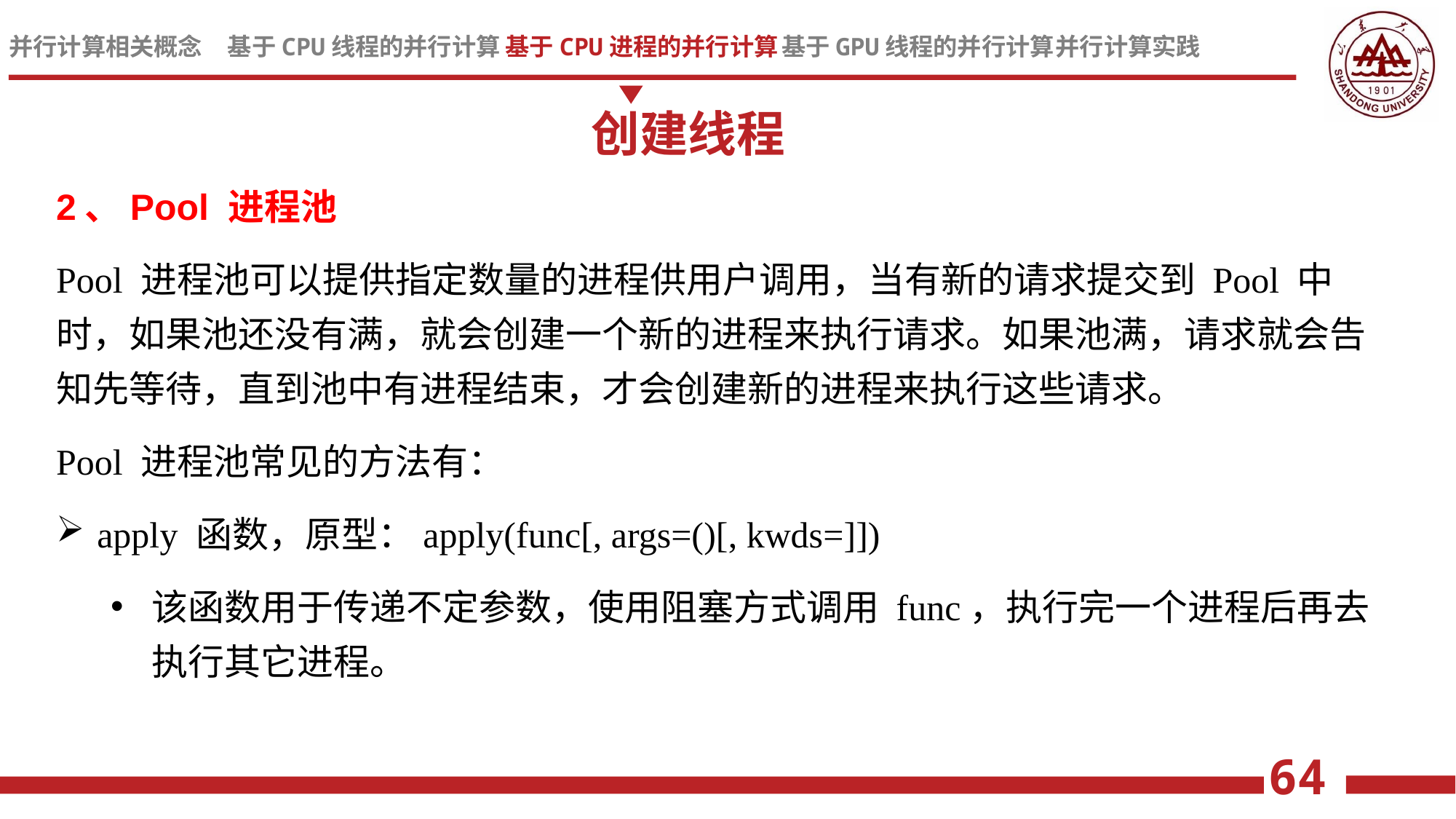

创建线程
2、Pool 进程池
Pool 进程池可以提供指定数量的进程供用户调用，当有新的请求提交到 Pool 中时，如果池还没有满，就会创建一个新的进程来执行请求。如果池满，请求就会告知先等待，直到池中有进程结束，才会创建新的进程来执行这些请求。
Pool 进程池常见的方法有：
apply 函数，原型：apply(func[, args=()[, kwds=]])
该函数用于传递不定参数，使用阻塞方式调用 func，执行完一个进程后再去执行其它进程。